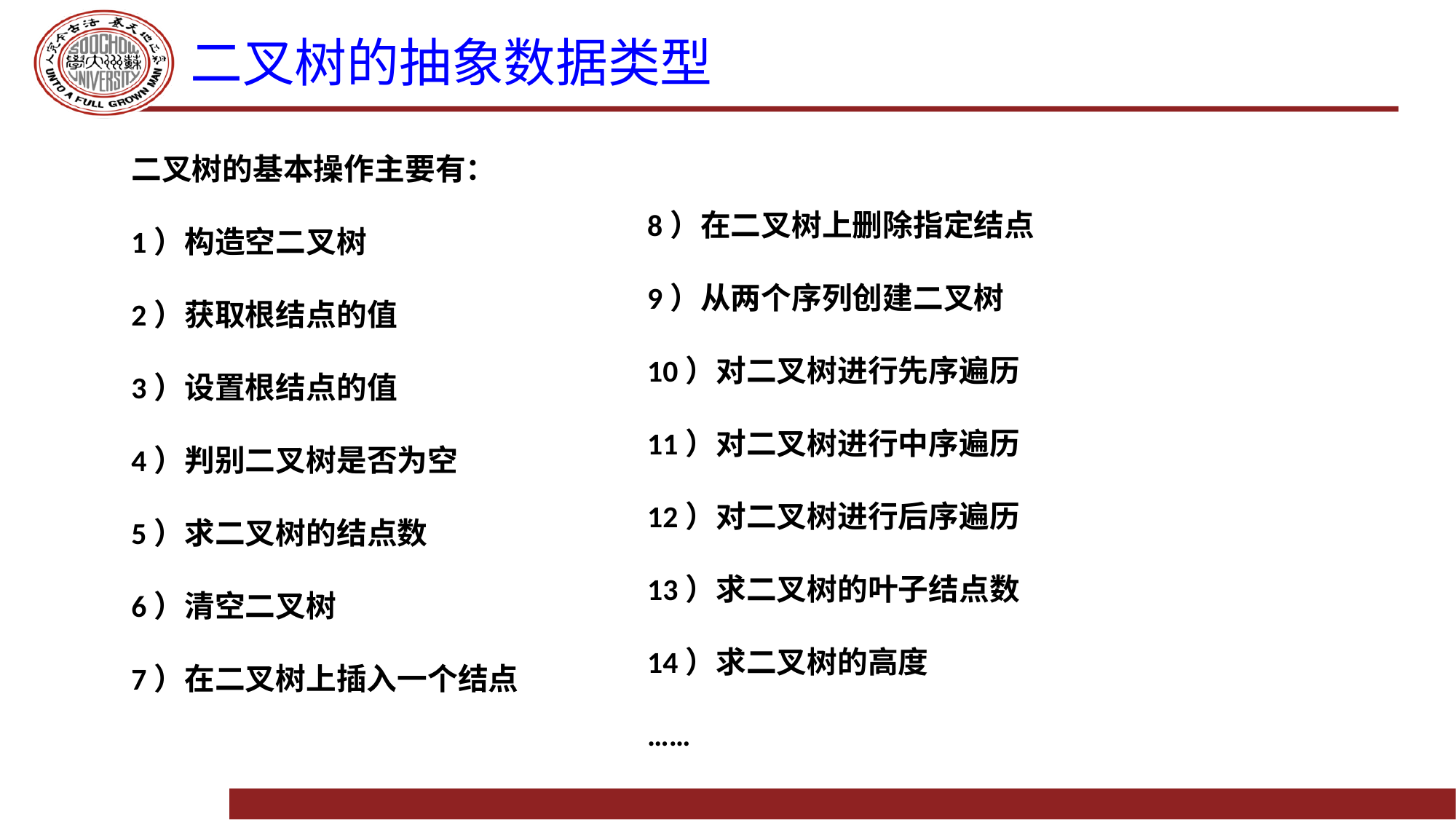

# 二叉树的抽象数据类型
二叉树的基本操作主要有：
1）构造空二叉树
2）获取根结点的值
3）设置根结点的值
4）判别二叉树是否为空
5）求二叉树的结点数
6）清空二叉树
7）在二叉树上插入一个结点

8）在二叉树上删除指定结点
9）从两个序列创建二叉树
10）对二叉树进行先序遍历
11）对二叉树进行中序遍历
12）对二叉树进行后序遍历
13）求二叉树的叶子结点数
14）求二叉树的高度
……